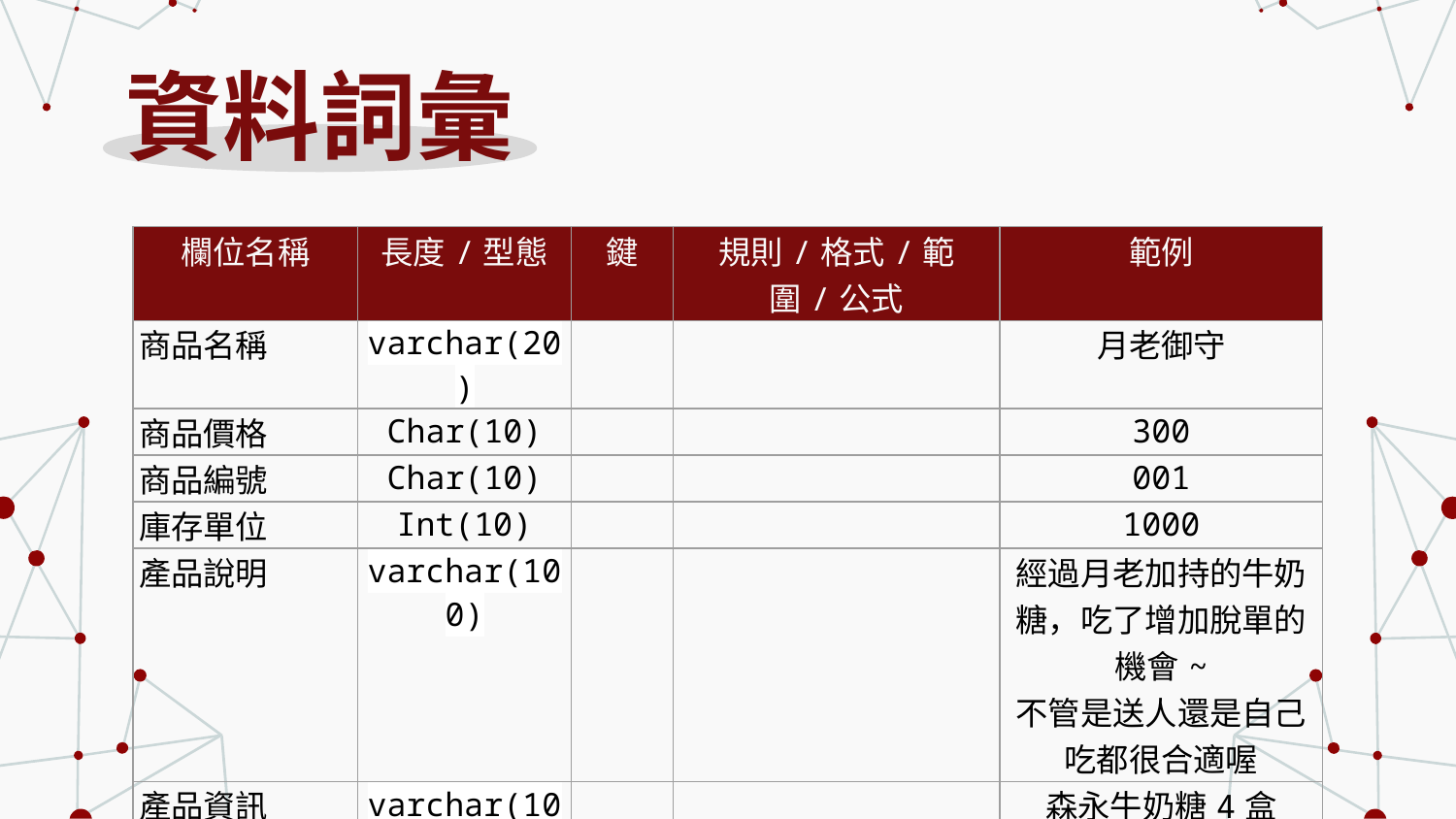

# 資料詞彙

| 欄位名稱 | 長度/型態 | 鍵 | 規則/格式/範圍/公式 | 範例 |
| --- | --- | --- | --- | --- |
| 商品名稱 | varchar(20) |  |  | 月老御守 |
| 商品價格 | Char(10) |  |  | 300 |
| 商品編號 | Char(10) |  |  | 001 |
| 庫存單位 | Int(10) |  |  | 1000 |
| 產品說明 | varchar(100) |  |  | 經過月老加持的牛奶糖，吃了增加脫單的機會~ 不管是送人還是自己吃都很合適喔 |
| 產品資訊 | varchar(100) |  |  | 森永牛奶糖4盒 |